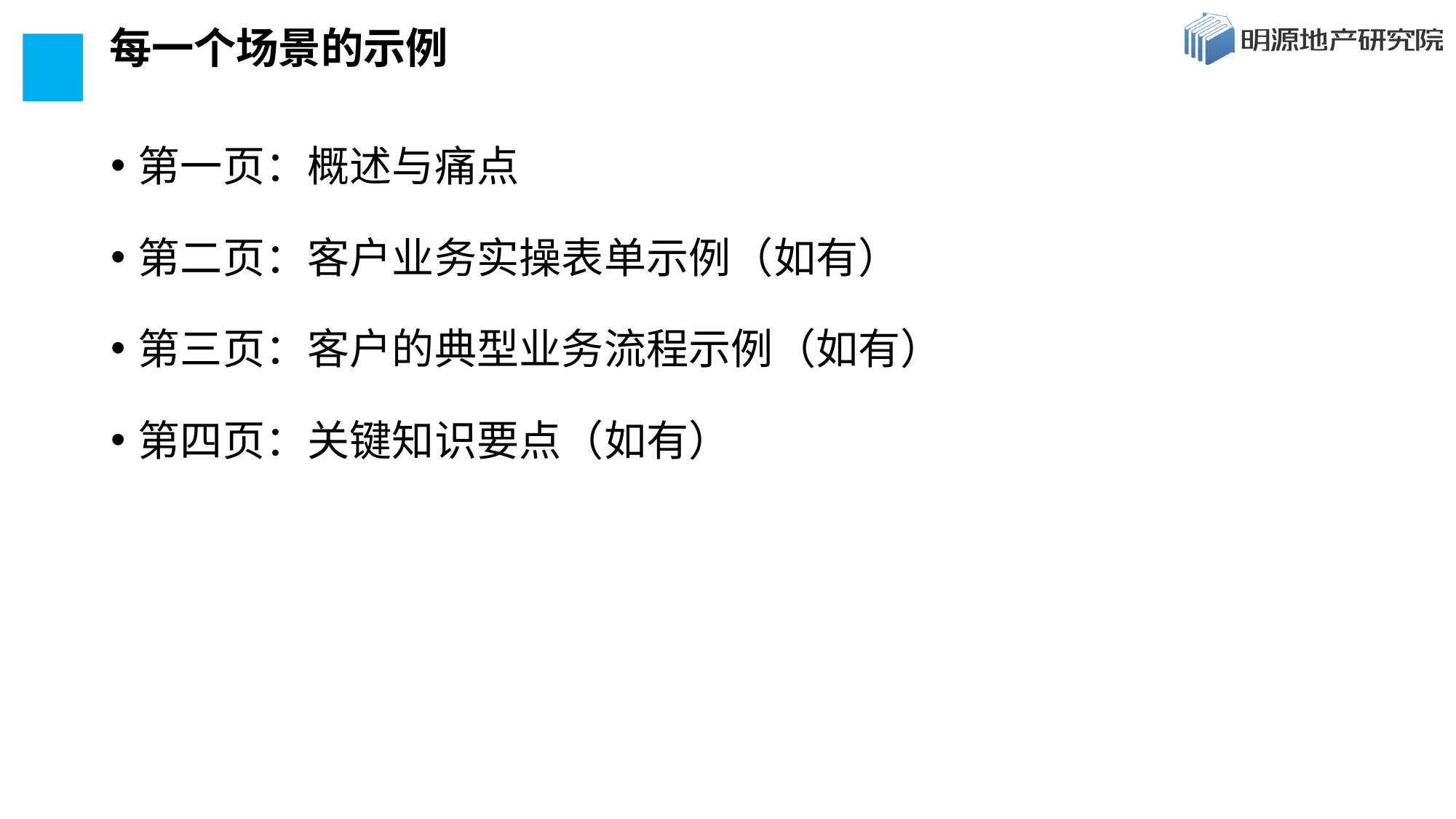

# 每一个场景的示例
第一页：概述与痛点
第二页：客户业务实操表单示例（如有）
第三页：客户的典型业务流程示例（如有）
第四页：关键知识要点（如有）